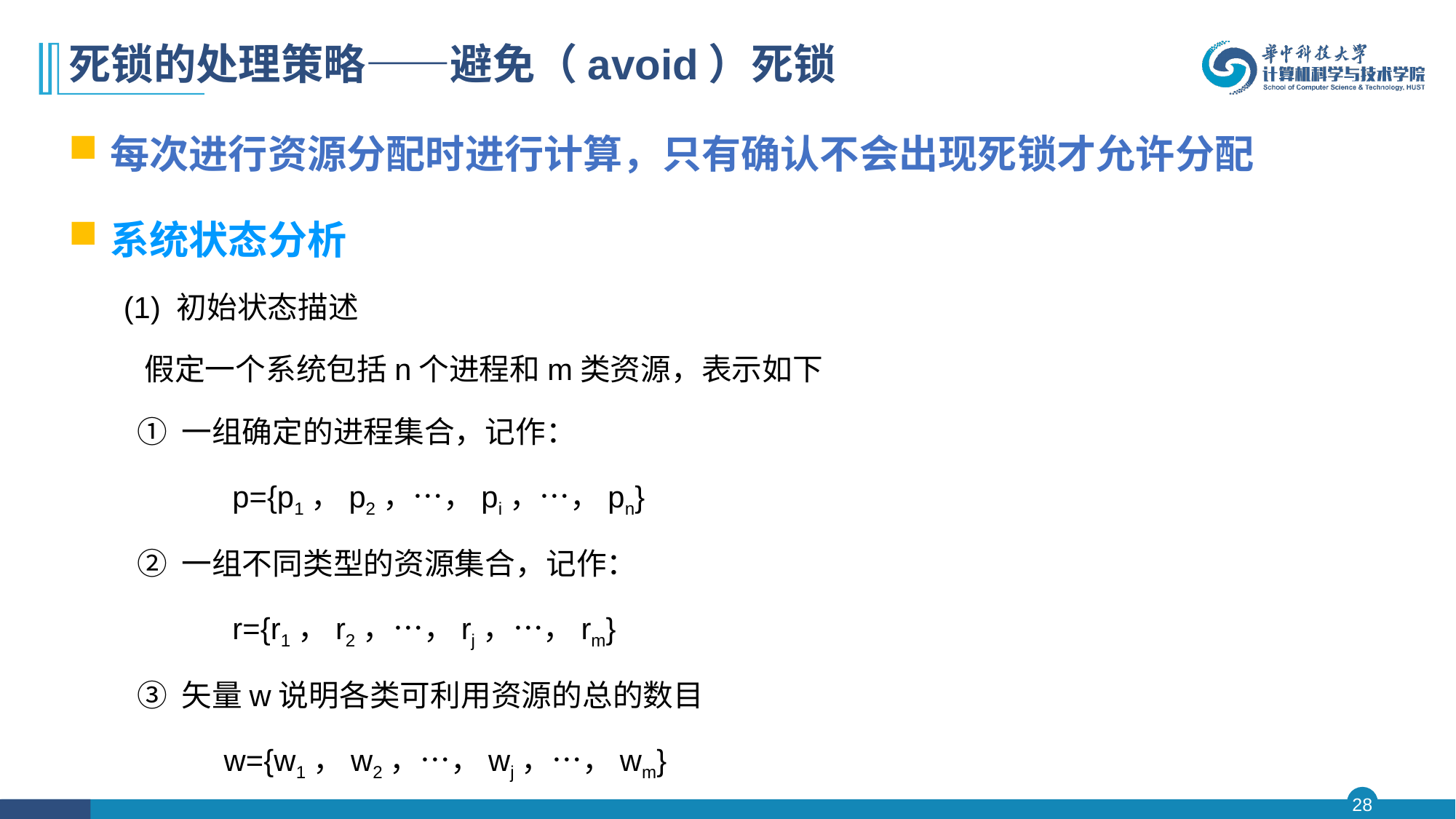

# 死锁的处理策略——避免（avoid）死锁
每次进行资源分配时进行计算，只有确认不会出现死锁才允许分配
系统状态分析
(1) 初始状态描述
  假定一个系统包括n个进程和m类资源，表示如下
  ① 一组确定的进程集合，记作：
             p={p1，p2，…，pi，…，pn}
  ② 一组不同类型的资源集合，记作：
             r={r1，r2，…，rj，…，rm}
  ③ 矢量w说明各类可利用资源的总的数目
            w={w1，w2，…，wj，…，wm}